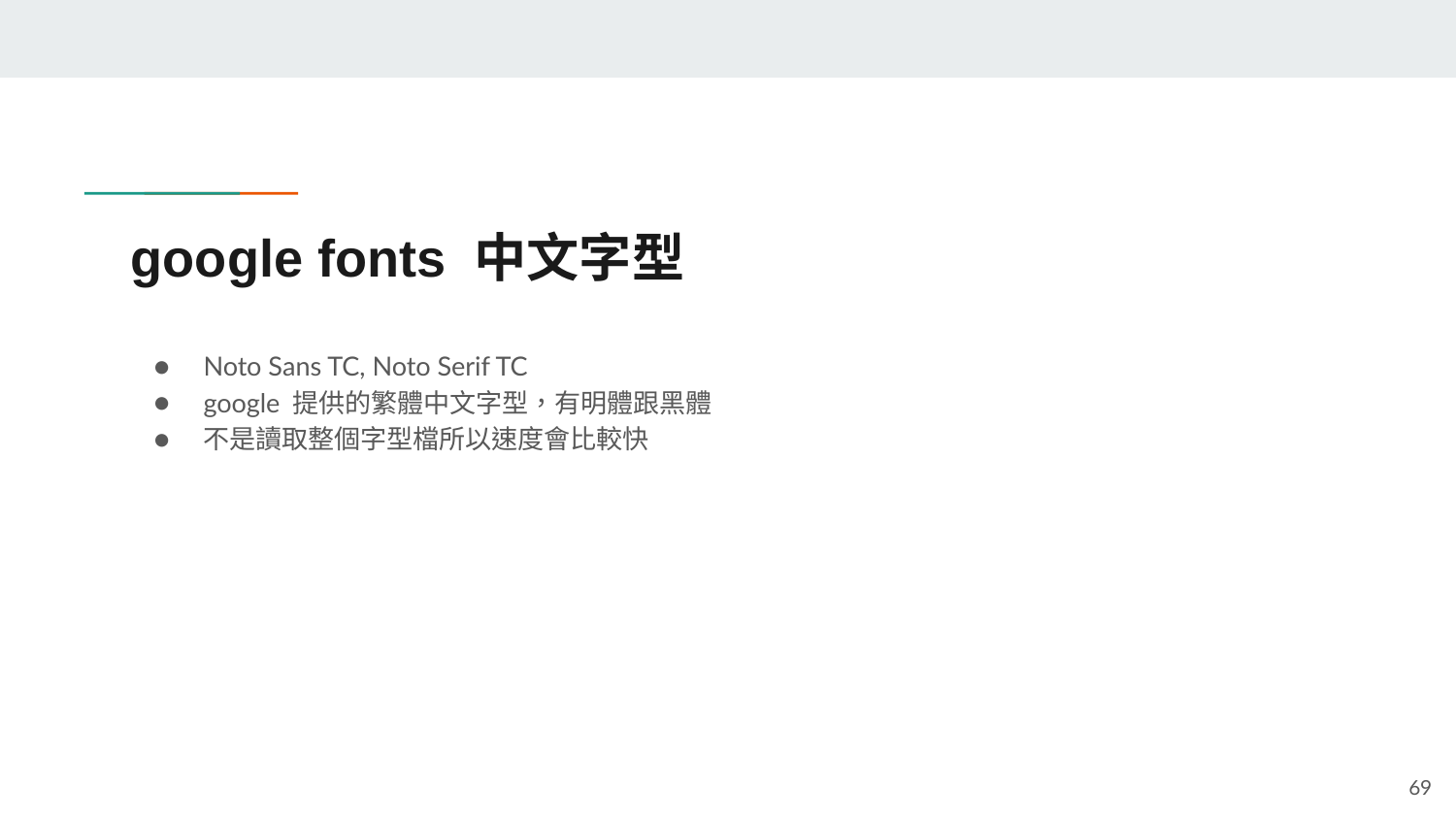

# google fonts 中文字型
Noto Sans TC, Noto Serif TC
google 提供的繁體中文字型，有明體跟黑體
不是讀取整個字型檔所以速度會比較快
69